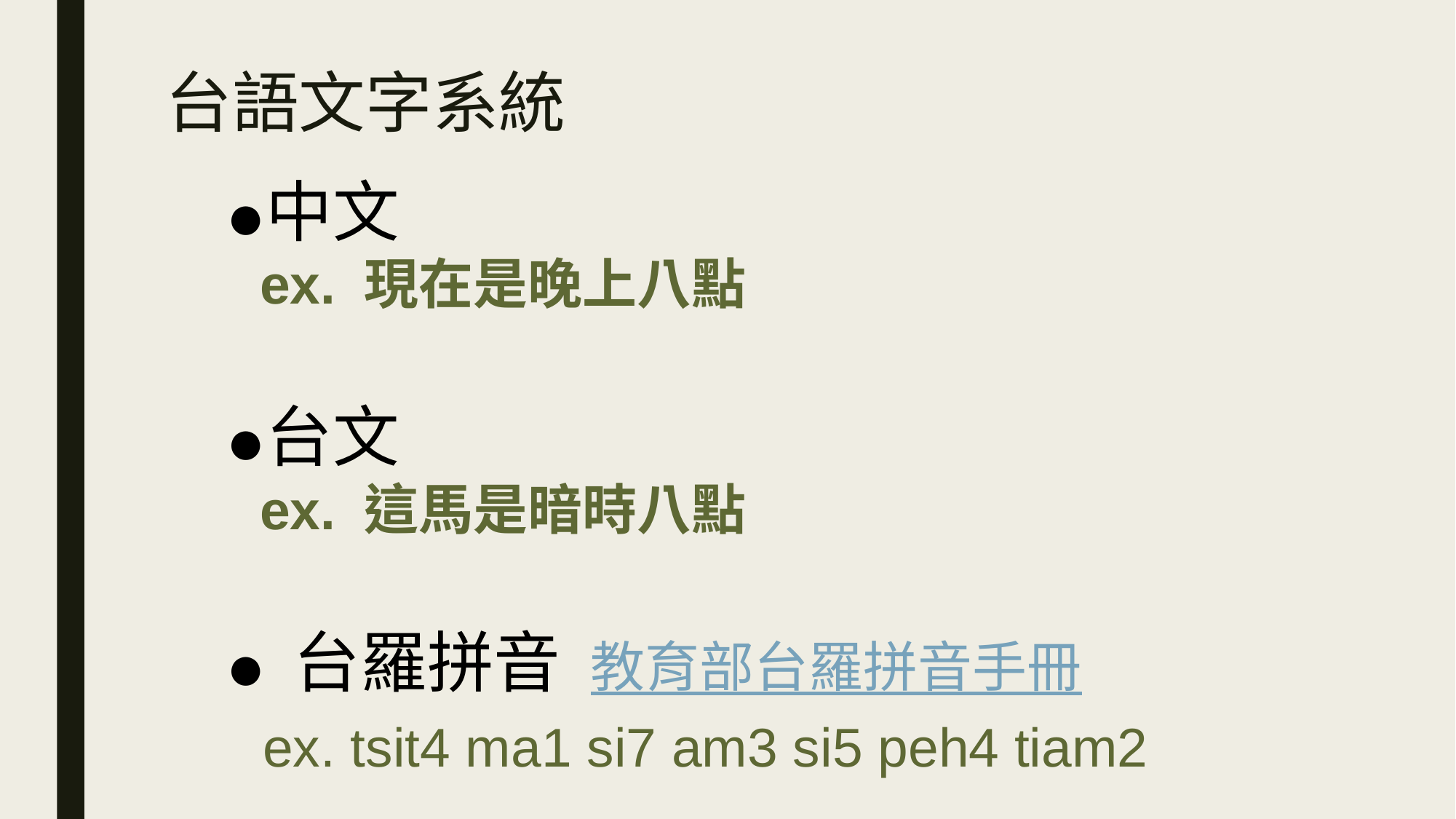

# 台語文字系統
中文
ex. 現在是晚上八點

台文
ex. 這馬是暗時八點

台羅拼音  教育部台羅拼音手冊
  ex. tsit4 ma1 si7 am3 si5 peh4 tiam2